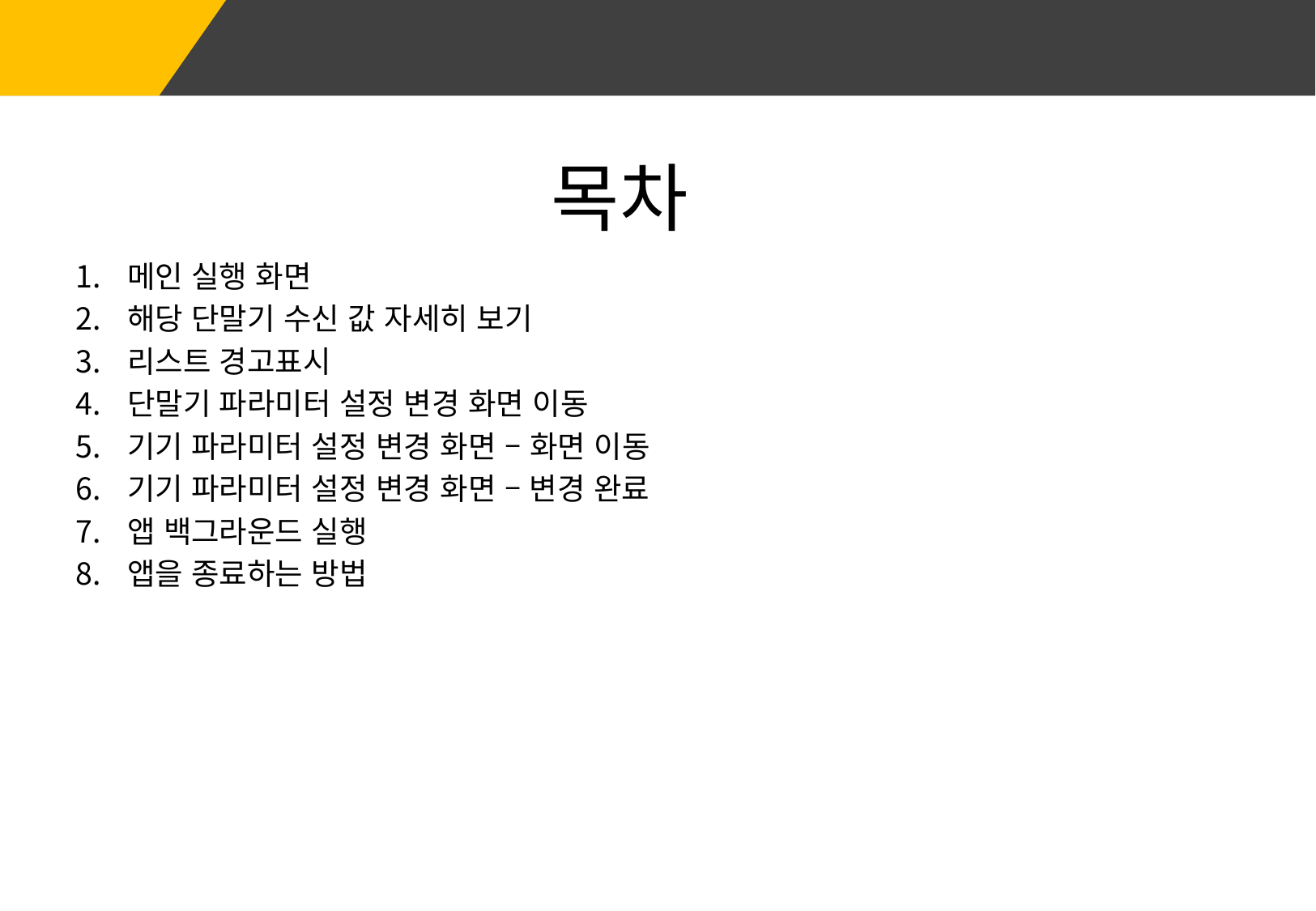

# 목차
메인 실행 화면
해당 단말기 수신 값 자세히 보기
리스트 경고표시
단말기 파라미터 설정 변경 화면 이동
기기 파라미터 설정 변경 화면 – 화면 이동
기기 파라미터 설정 변경 화면 – 변경 완료
앱 백그라운드 실행
앱을 종료하는 방법